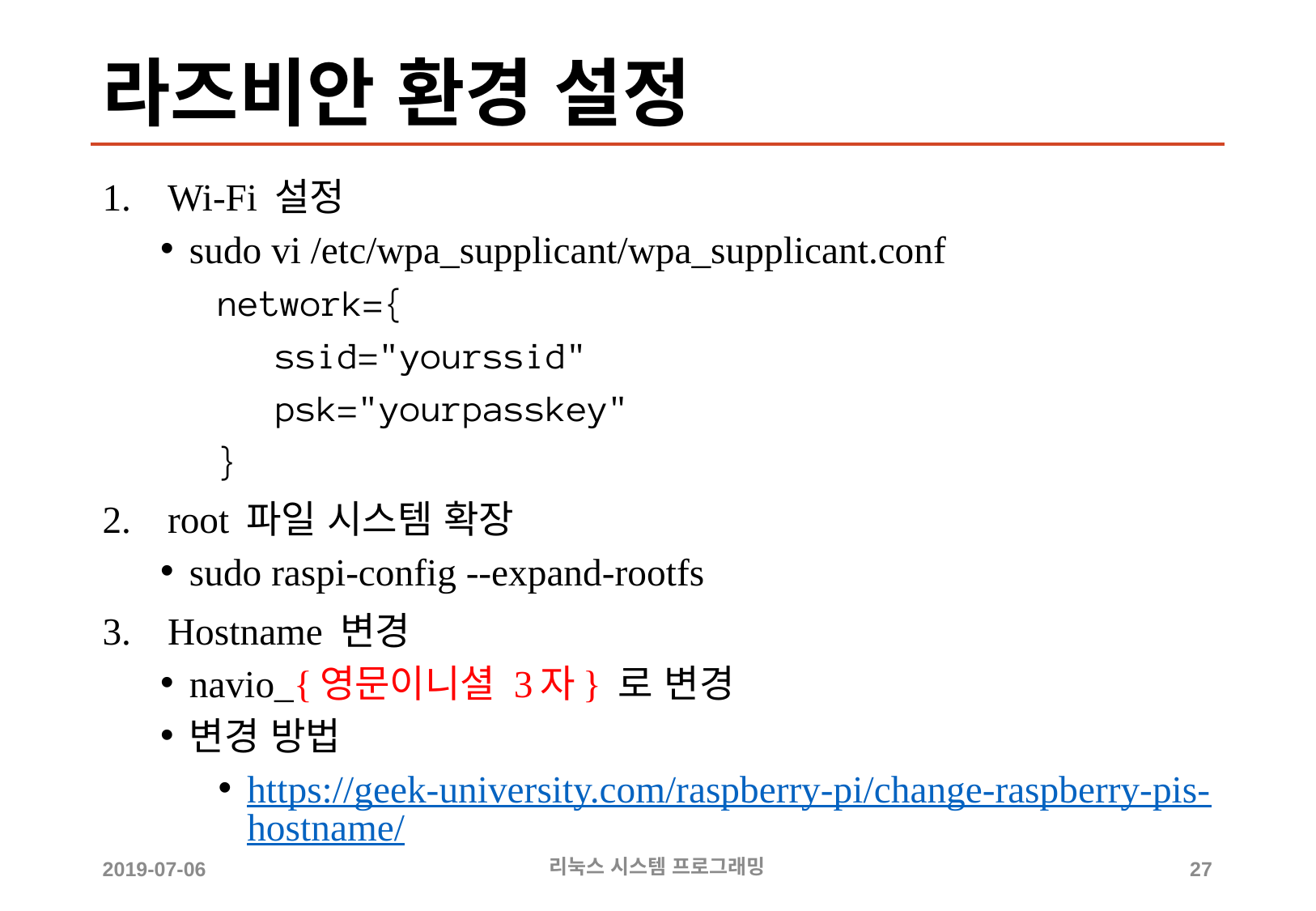

# 라즈비안 환경 설정
Wi-Fi 설정
sudo vi /etc/wpa_supplicant/wpa_supplicant.conf
network={
ssid="yourssid"
psk="yourpasskey"
}
root 파일 시스템 확장
sudo raspi-config --expand-rootfs
Hostname 변경
navio_{영문이니셜 3자} 로 변경
변경 방법
https://geek-university.com/raspberry-pi/change-raspberry-pis-hostname/

2019-07-06
리눅스 시스템 프로그래밍
27